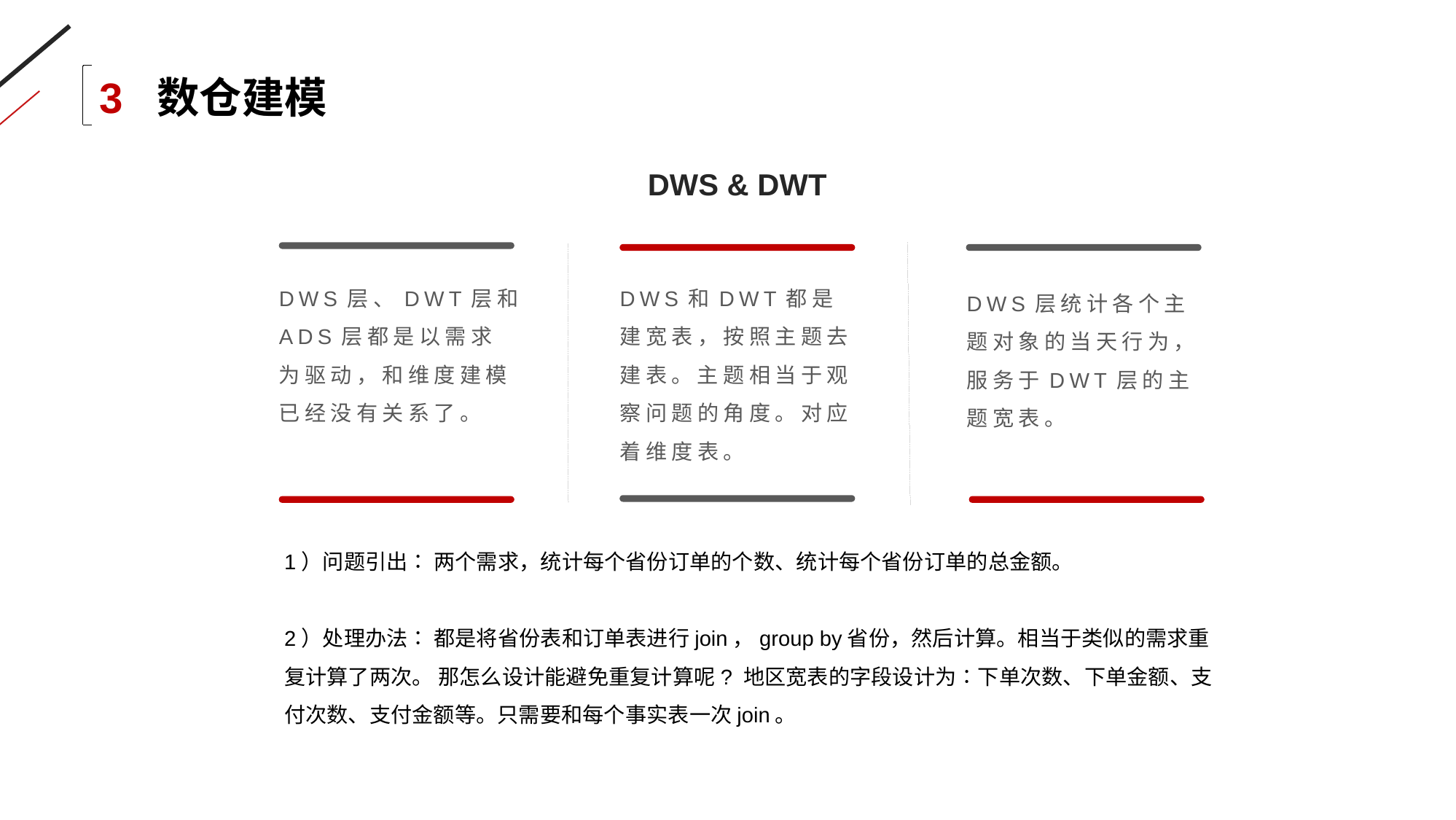

3  数仓建模

DWS & DWT

DWS层、DWT层和ADS层都是以需求为驱动，和维度建模已经没有关系了。
DWS和DWT都是建宽表，按照主题去建表。主题相当于观察问题的角度。对应着维度表。
DWS层统计各个主题对象的当天行为，服务于DWT层的主题宽表。

1）问题引出∶ 两个需求，统计每个省份订单的个数、统计每个省份订单的总金额。

2）处理办法∶ 都是将省份表和订单表进行join，group by省份，然后计算。相当于类似的需求重复计算了两次。 那怎么设计能避免重复计算呢? 地区宽表的字段设计为∶下单次数、下单金额、支付次数、支付金额等。只需要和每个事实表一次join。